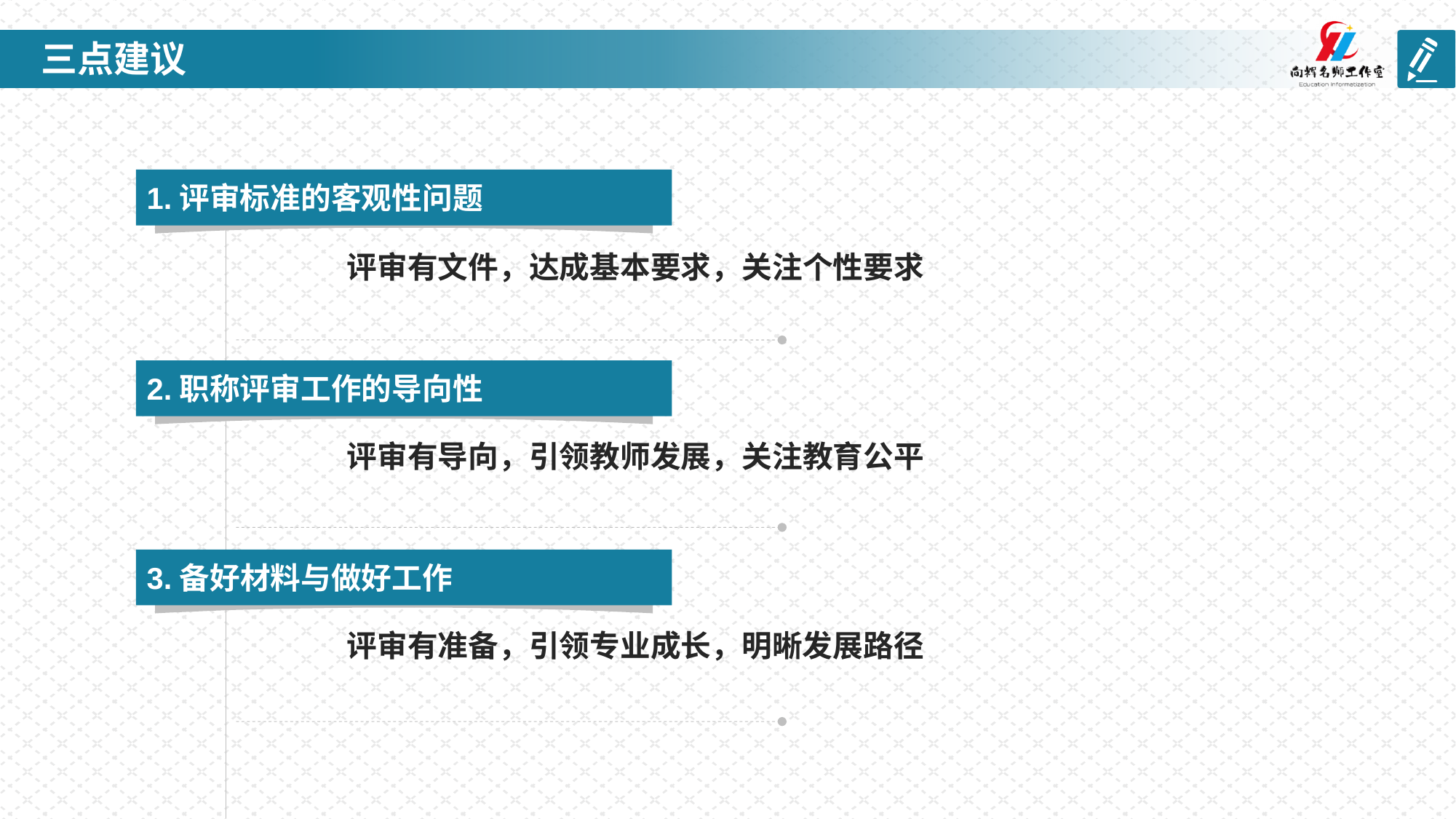

# 三点建议

1.评审标准的客观性问题

评审有文件，达成基本要求，关注个性要求

2.职称评审工作的导向性

评审有导向，引领教师发展，关注教育公平

3.备好材料与做好工作

评审有准备，引领专业成长，明晰发展路径